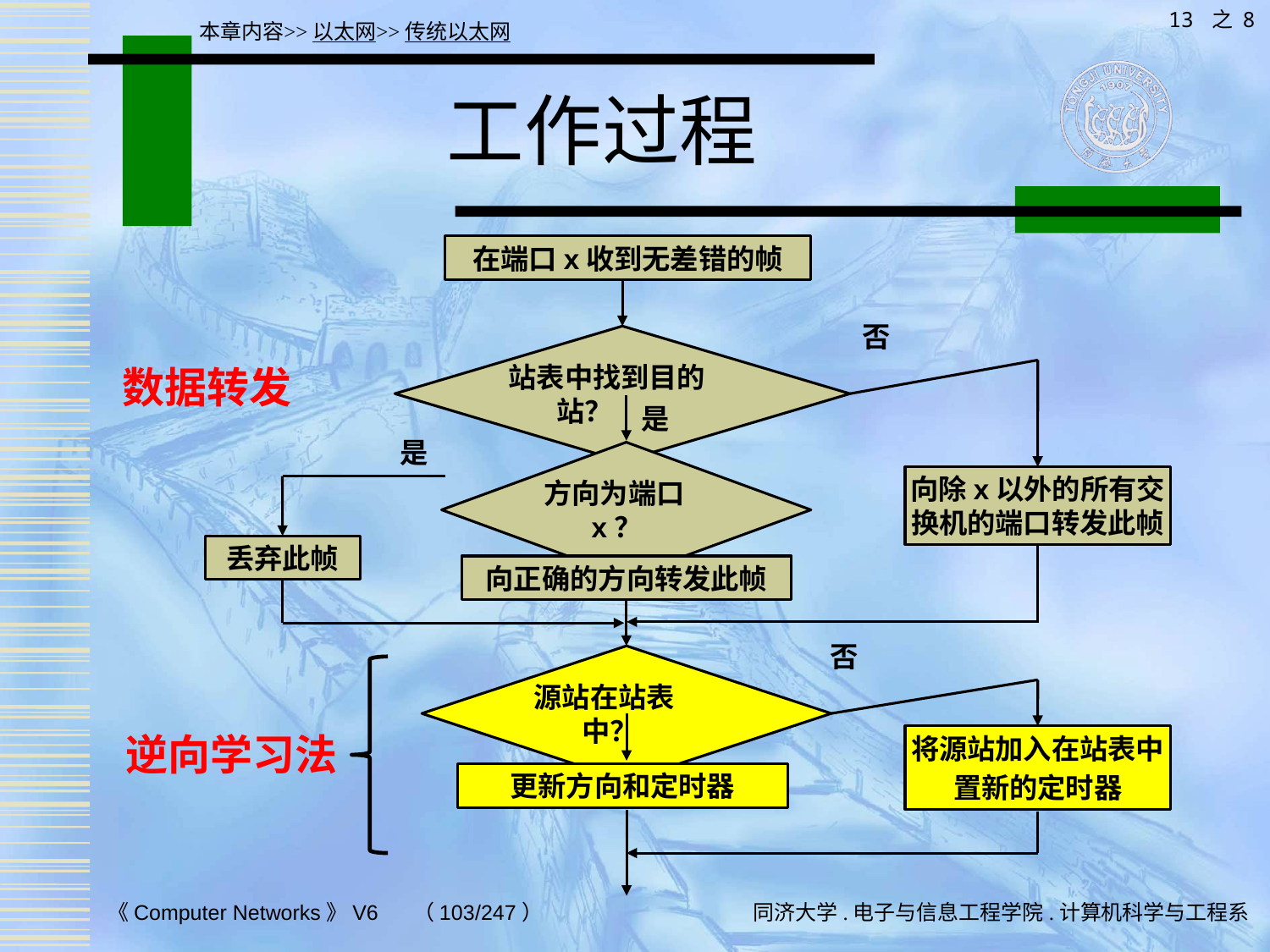

13 之 8
本章内容>>以太网>>传统以太网
# 工作过程
在端口x收到无差错的帧
否
站表中找到目的站？
数据转发
是
是
方向为端口x？
向除x以外的所有交换机的端口转发此帧
否
丢弃此帧
向正确的方向转发此帧
否
源站在站表中？

是
逆向学习法
将源站加入在站表中
置新的定时器
更新方向和定时器